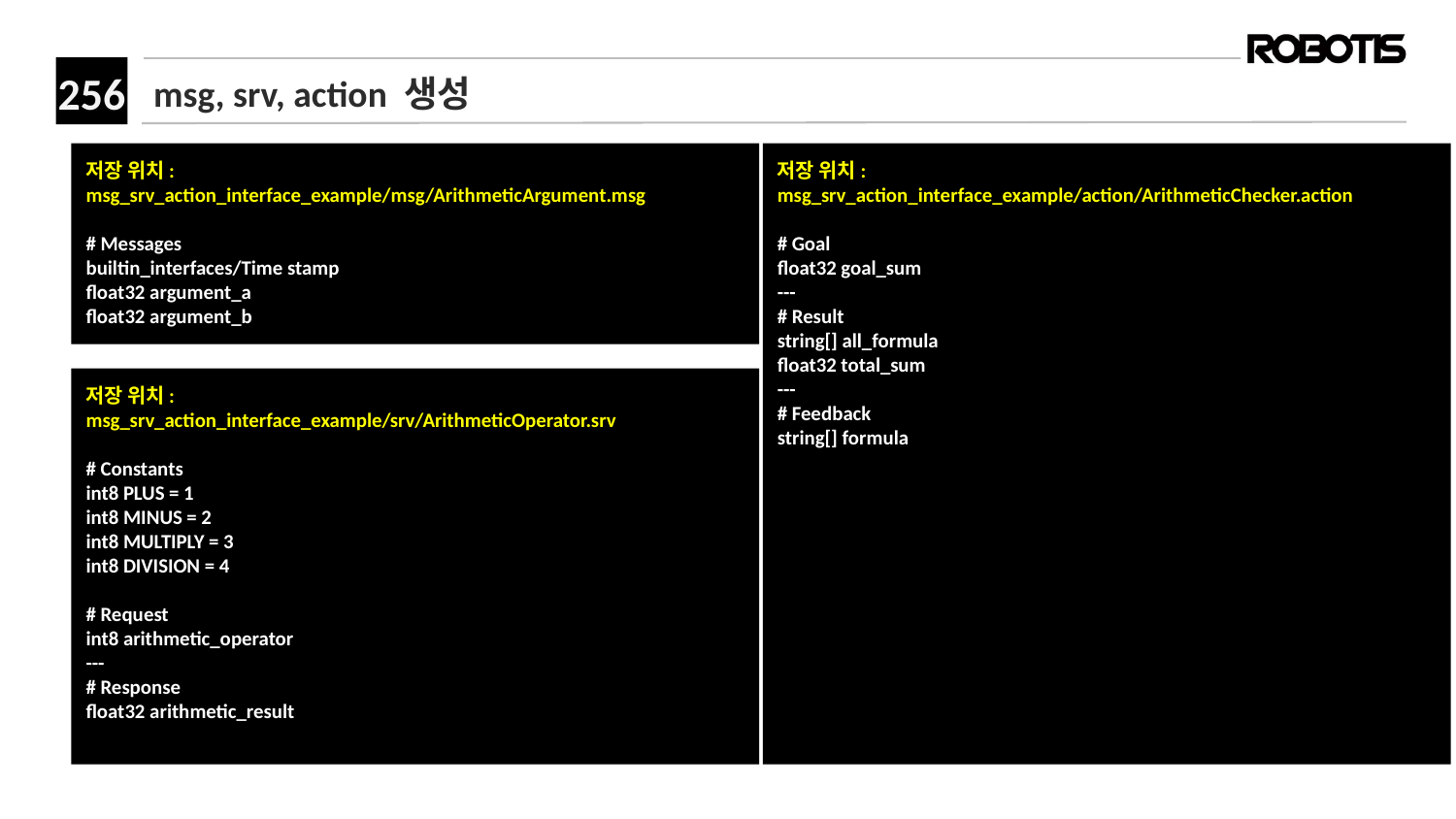

# msg, srv, action 생성
저장 위치:
msg_srv_action_interface_example/msg/ArithmeticArgument.msg

# Messages
builtin_interfaces/Time stamp
float32 argument_a
float32 argument_b

저장 위치:
msg_srv_action_interface_example/action/ArithmeticChecker.action

# Goal
float32 goal_sum
---
# Result
string[] all_formula
float32 total_sum
---
# Feedback
string[] formula

저장 위치:
msg_srv_action_interface_example/srv/ArithmeticOperator.srv

# Constants
int8 PLUS = 1
int8 MINUS = 2
int8 MULTIPLY = 3
int8 DIVISION = 4

# Request
int8 arithmetic_operator
---
# Response
float32 arithmetic_result